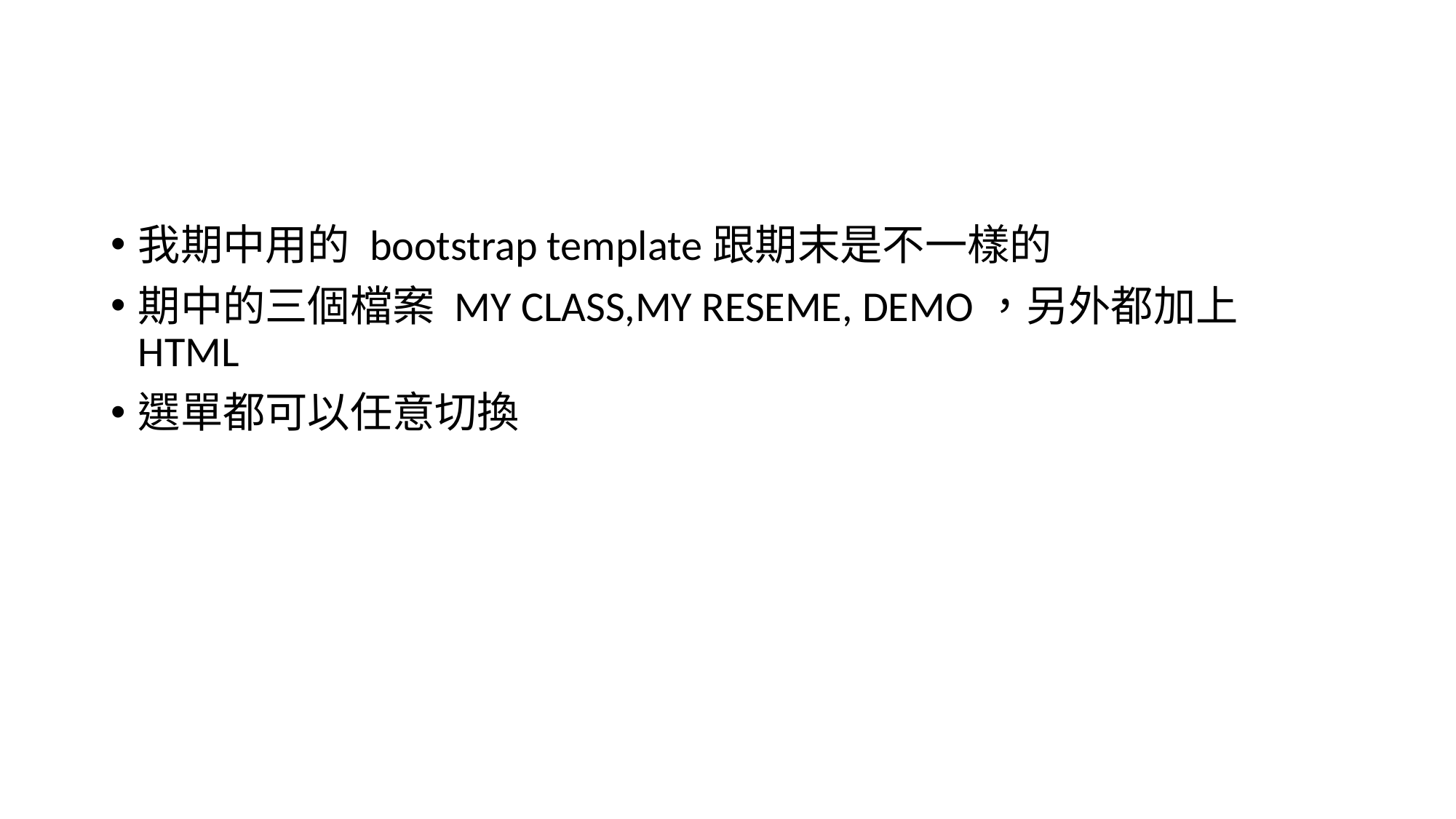

我期中用的 bootstrap template跟期末是不一樣的
期中的三個檔案 MY CLASS,MY RESEME, DEMO，另外都加上HTML
選單都可以任意切換